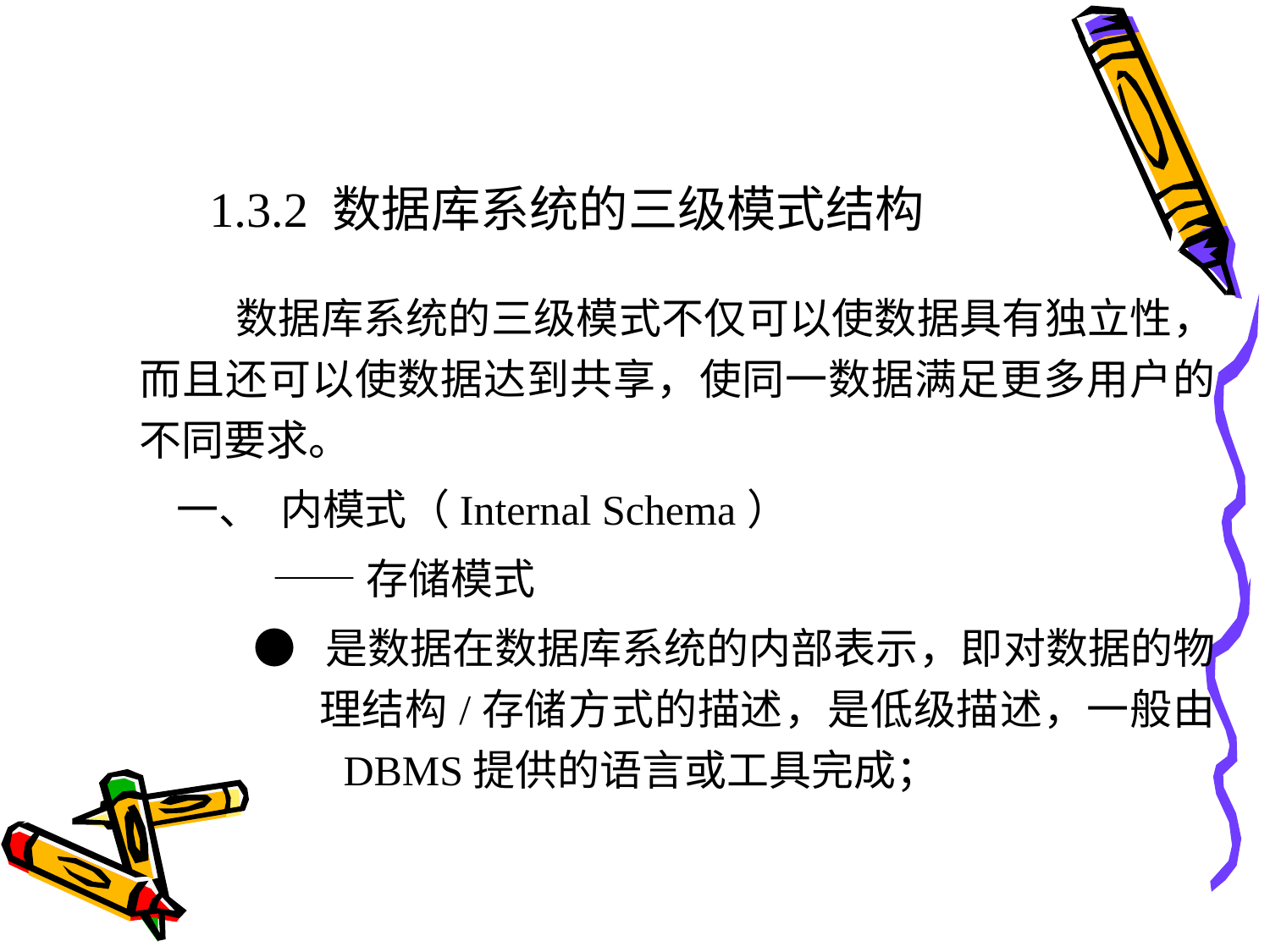

# 1.3.2 数据库系统的三级模式结构
     数据库系统的三级模式不仅可以使数据具有独立性，而且还可以使数据达到共享，使同一数据满足更多用户的不同要求。
一、  内模式（Internal Schema）
          ——存储模式
        ●  是数据在数据库系统的内部表示，即对数据的物	     理结构/存储方式的描述，是低级描述，一般由	       DBMS提供的语言或工具完成；